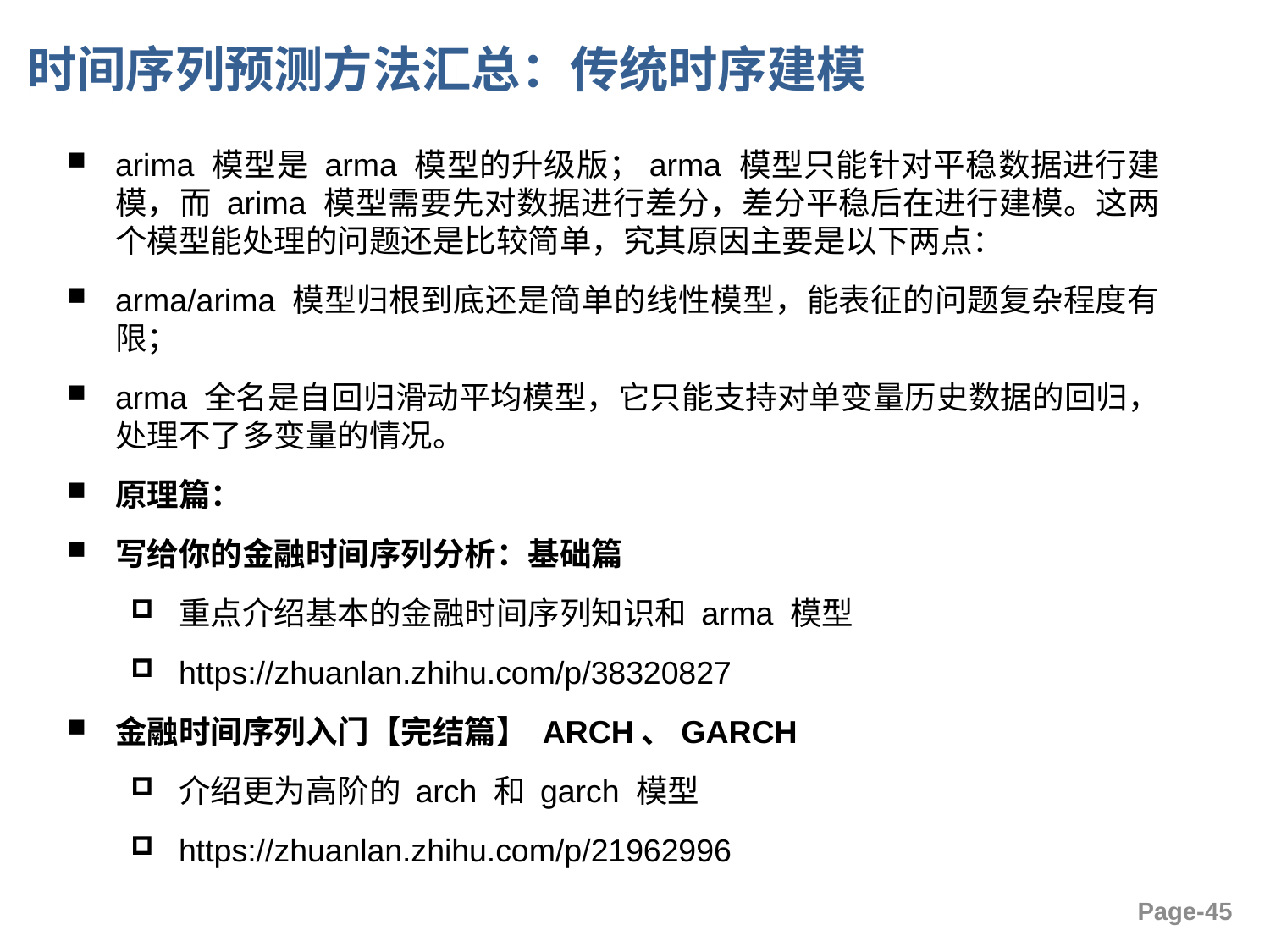

# 时间序列预测方法汇总：传统时序建模
arima 模型是 arma 模型的升级版；arma 模型只能针对平稳数据进行建模，而 arima 模型需要先对数据进行差分，差分平稳后在进行建模。这两个模型能处理的问题还是比较简单，究其原因主要是以下两点：
arma/arima 模型归根到底还是简单的线性模型，能表征的问题复杂程度有限；
arma 全名是自回归滑动平均模型，它只能支持对单变量历史数据的回归，处理不了多变量的情况。
原理篇：
写给你的金融时间序列分析：基础篇
重点介绍基本的金融时间序列知识和 arma 模型
https://zhuanlan.zhihu.com/p/38320827
金融时间序列入门【完结篇】 ARCH、GARCH
介绍更为高阶的 arch 和 garch 模型
https://zhuanlan.zhihu.com/p/21962996
Page-45